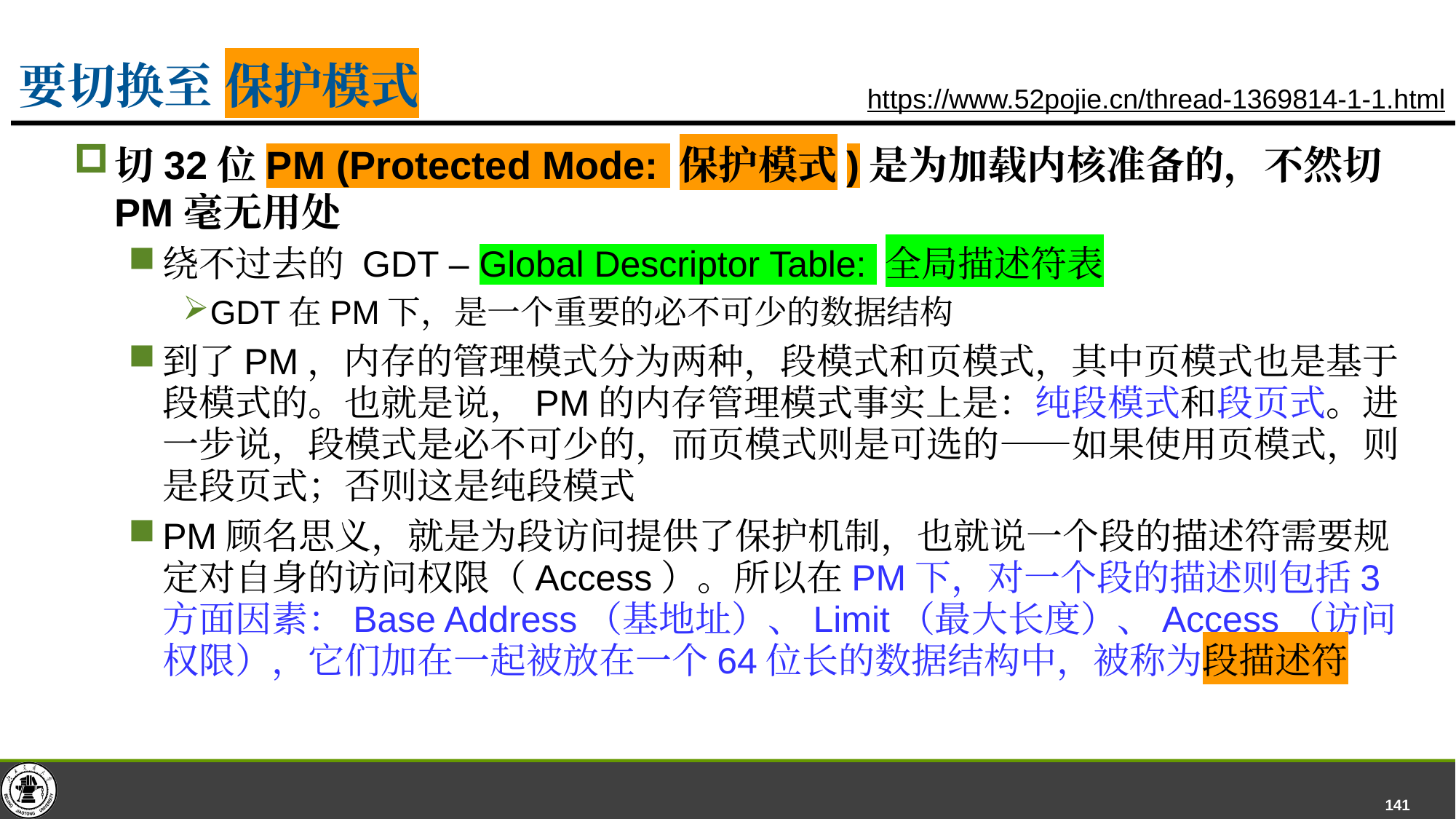

# 要切换至 保护模式
https://www.52pojie.cn/thread-1369814-1-1.html
切32位PM (Protected Mode: 保护模式)是为加载内核准备的，不然切PM毫无用处
绕不过去的 GDT – Global Descriptor Table: 全局描述符表
GDT在PM下，是一个重要的必不可少的数据结构
到了PM，内存的管理模式分为两种，段模式和页模式，其中页模式也是基于段模式的。也就是说，PM的内存管理模式事实上是：纯段模式和段页式。进一步说，段模式是必不可少的，而页模式则是可选的——如果使用页模式，则是段页式；否则这是纯段模式
PM顾名思义，就是为段访问提供了保护机制，也就说一个段的描述符需要规定对自身的访问权限（Access）。所以在PM下，对一个段的描述则包括3方面因素：Base Address（基地址）、Limit（最大长度）、Access（访问权限），它们加在一起被放在一个64位长的数据结构中，被称为段描述符